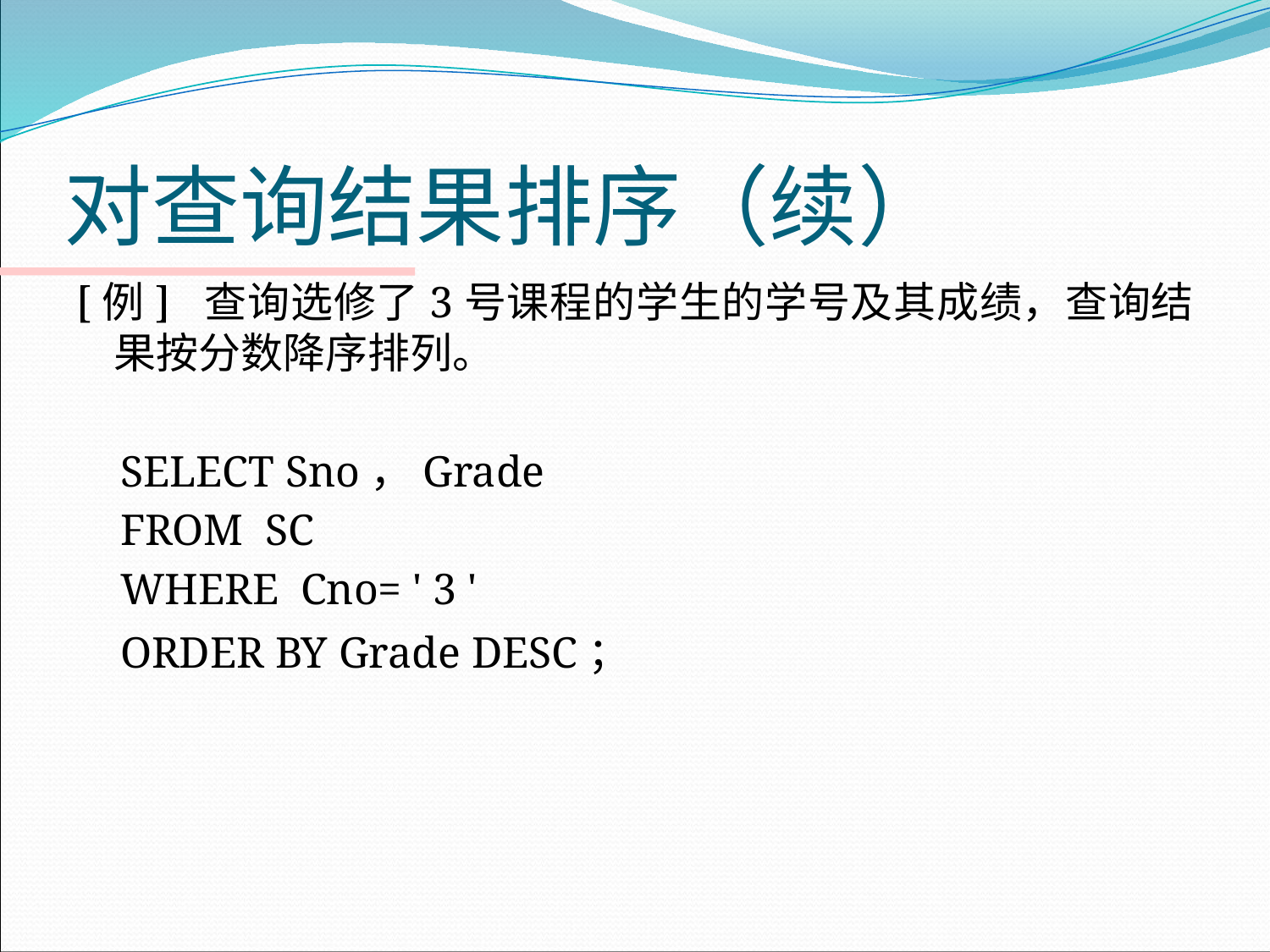

# 对查询结果排序（续）
[例]  查询选修了3号课程的学生的学号及其成绩，查询结果按分数降序排列。

    SELECT Sno，Grade
    FROM  SC
    WHERE  Cno= ' 3 '
    ORDER BY Grade DESC；

276